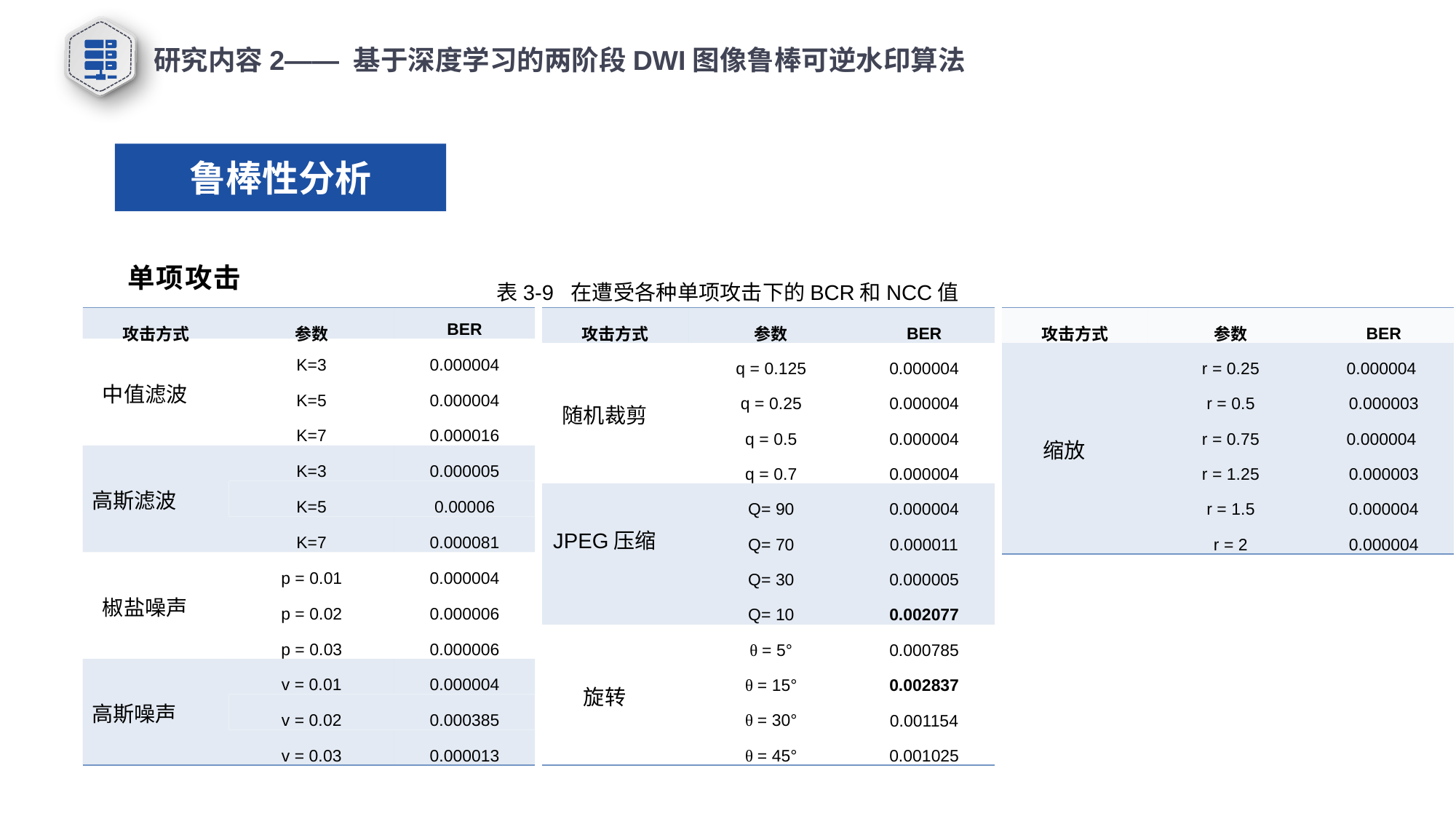

研究内容2—— 基于深度学习的两阶段DWI图像鲁棒可逆水印算法

鲁棒性分析
单项攻击
表3-9  在遭受各种单项攻击下的BCR和NCC值
| 攻击方式 | 参数 | BER |
| --- | --- | --- |
| 中值滤波 | K=3 | 0.000004 |
|  | K=5 | 0.000004 |
|  | K=7 | 0.000016 |
| 高斯滤波 | K=3 | 0.000005 |
|  | K=5 | 0.00006 |
|  | K=7 | 0.000081 |
| 椒盐噪声 | p = 0.01 | 0.000004 |
|  | p = 0.02 | 0.000006 |
|  | p = 0.03 | 0.000006 |
| 高斯噪声 | v = 0.01 | 0.000004 |
|  | v = 0.02 | 0.000385 |
|  | v = 0.03 | 0.000013 |
| 攻击方式 | 参数 | BER |
| --- | --- | --- |
| 随机裁剪 | q = 0.125 | 0.000004 |
|  | q = 0.25 | 0.000004 |
|  | q = 0.5 | 0.000004 |
|  | q = 0.7 | 0.000004 |
| JPEG压缩 | Q= 90 | 0.000004 |
|  | Q= 70 | 0.000011 |
|  | Q= 30 | 0.000005 |
|  | Q= 10 | 0.002077 |
| 旋转 | θ = 5° | 0.000785 |
|  | θ = 15° | 0.002837 |
|  | θ = 30° | 0.001154 |
|  | θ = 45° | 0.001025 |
| 攻击方式 | 参数 | BER |
| --- | --- | --- |
| 缩放 | r = 0.25 | 0.000004 |
|  | r = 0.5 | 0.000003 |
|  | r = 0.75 | 0.000004 |
|  | r = 1.25 | 0.000003 |
|  | r = 1.5 | 0.000004 |
|  | r = 2 | 0.000004 |